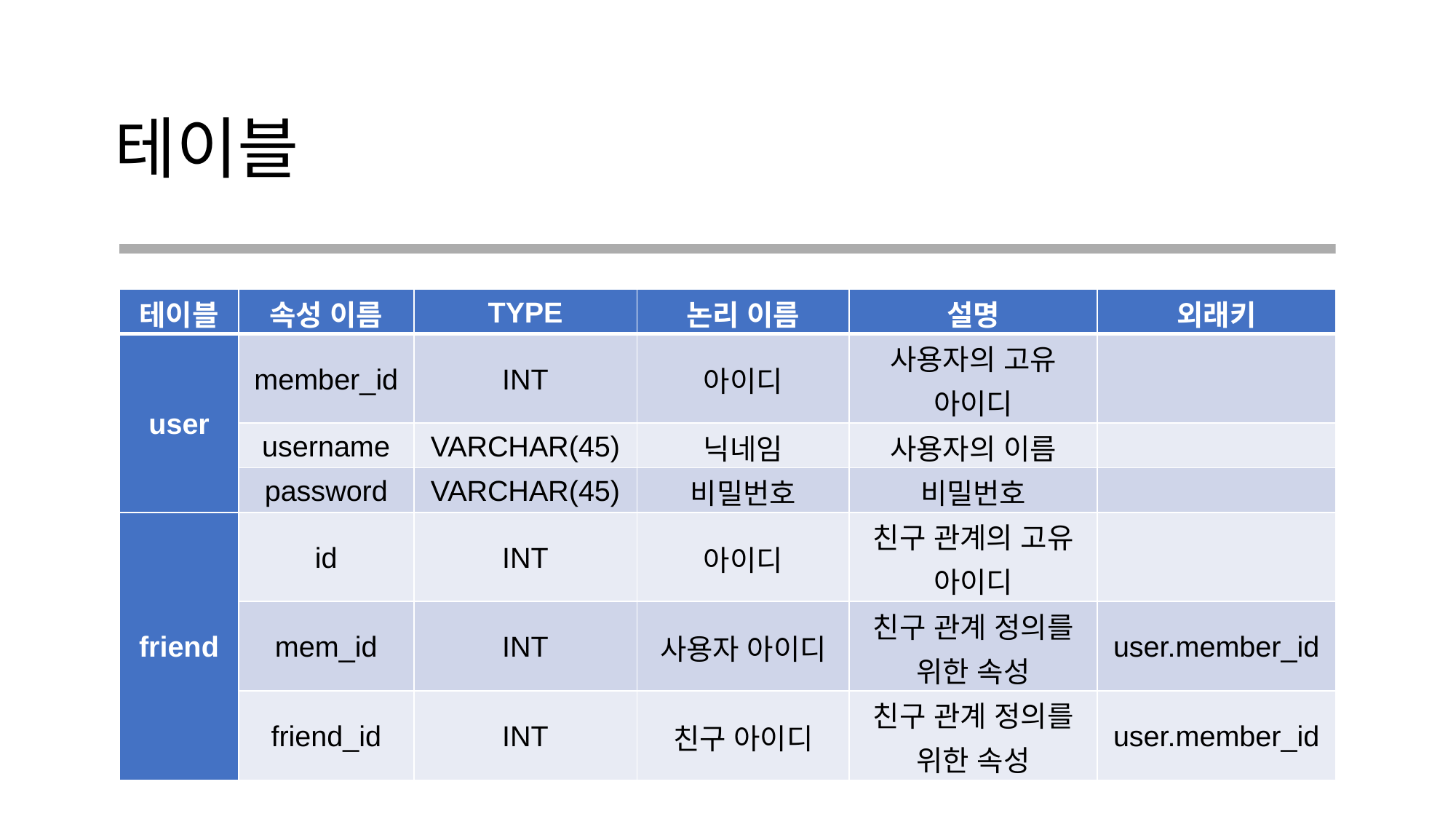

# 테이블

| 테이블 | 속성 이름 | TYPE | 논리 이름 | 설명 | 외래키 |
| --- | --- | --- | --- | --- | --- |
| user | member\_id | INT | 아이디 | 사용자의 고유 아이디 |  |
|  | username | VARCHAR(45) | 닉네임 | 사용자의 이름 |  |
|  | password | VARCHAR(45) | 비밀번호 | 비밀번호 |  |
| friend | id | INT | 아이디 | 친구 관계의 고유 아이디 |  |
|  | mem\_id | INT | 사용자 아이디 | 친구 관계 정의를 위한 속성 | user.member\_id |
|  | friend\_id | INT | 친구 아이디 | 친구 관계 정의를 위한 속성 | user.member\_id |